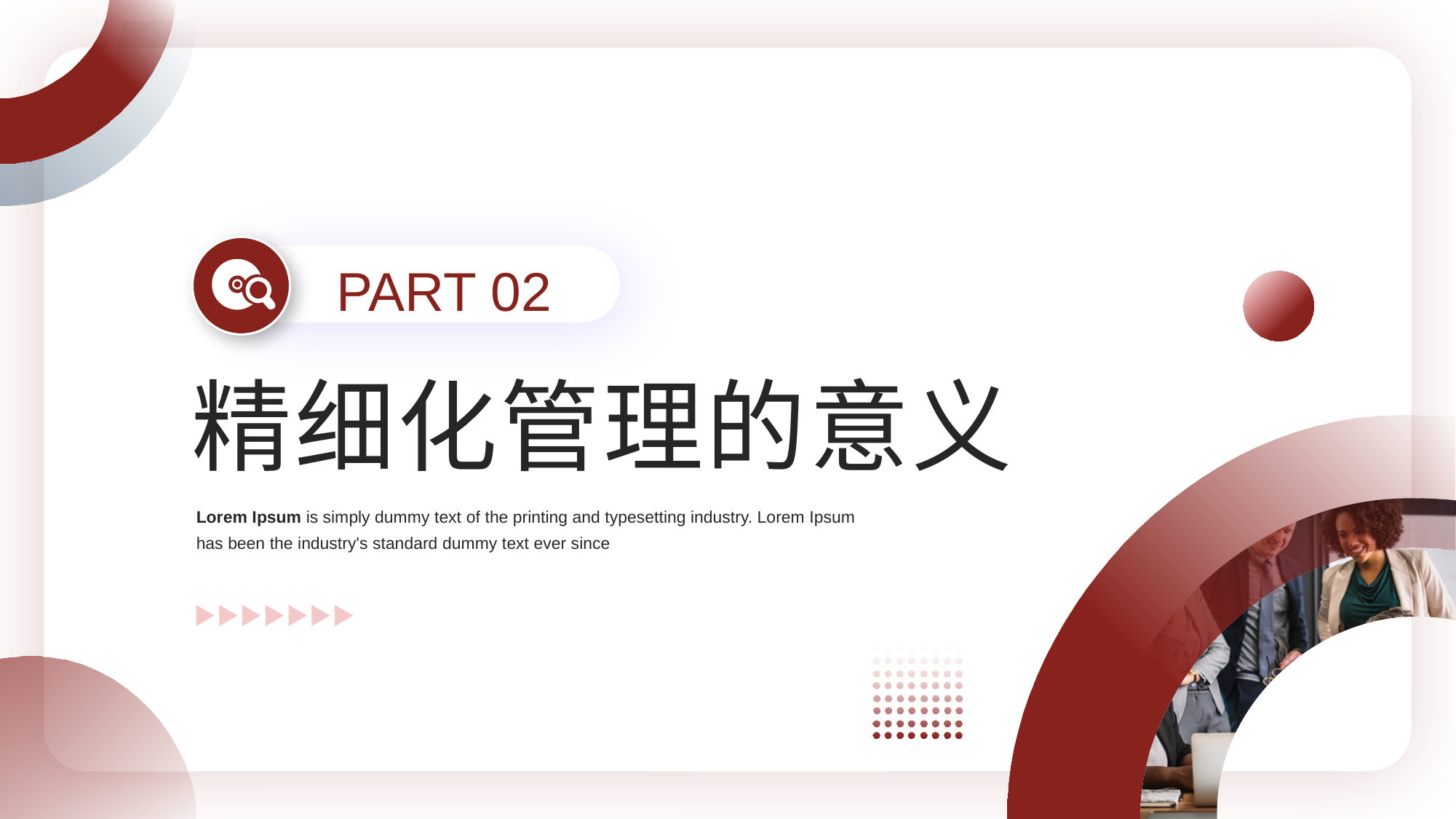

PART 02

精细化管理的意义

Lorem Ipsum is simply dummy text of the printing and typesetting industry. Lorem Ipsum has been the industry's standard dummy text ever since